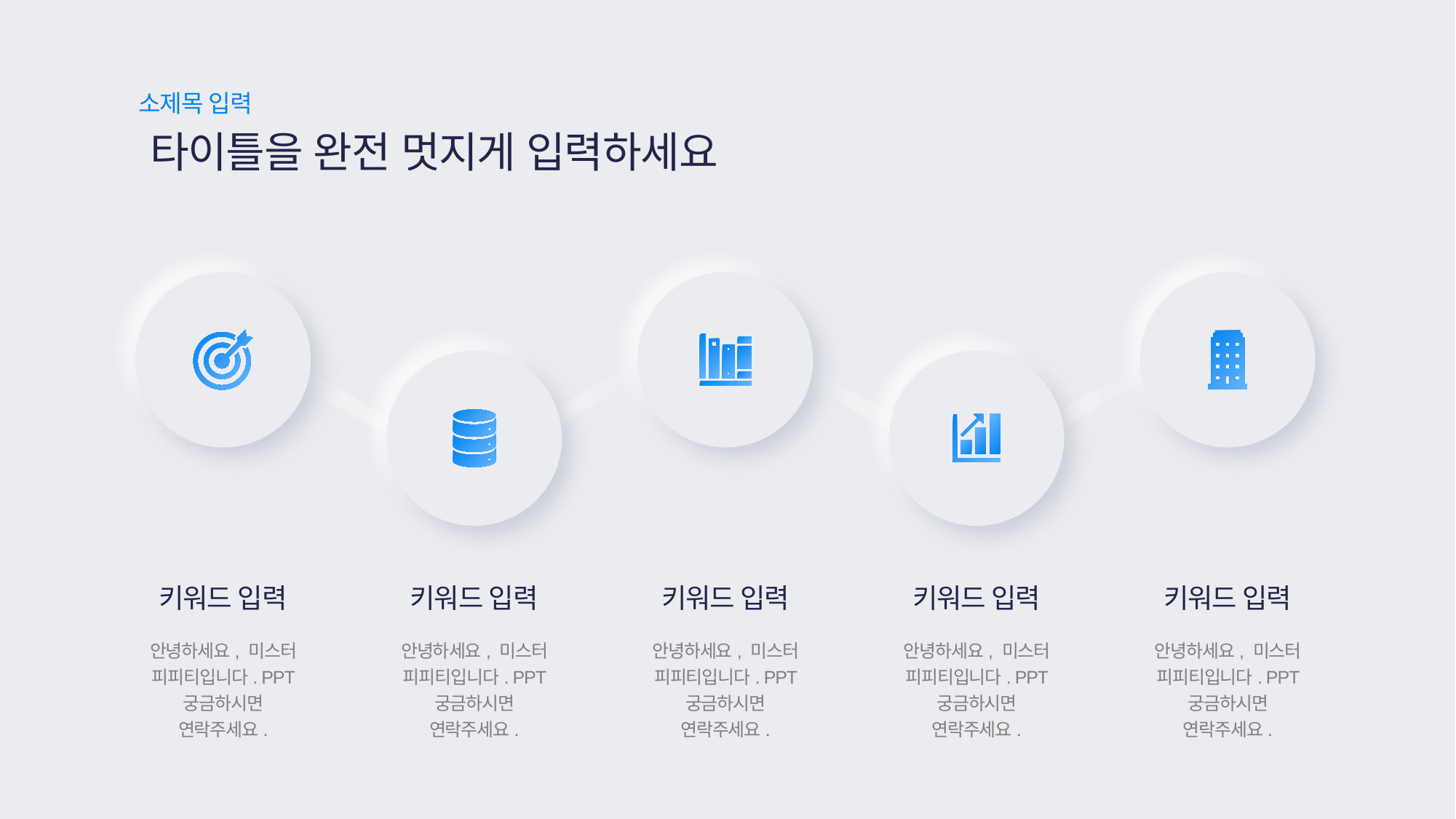

소제목 입력
타이틀을 완전 멋지게 입력하세요

키워드 입력
안녕하세요, 미스터 피피티입니다. PPT 궁금하시면 연락주세요.
키워드 입력
키워드 입력
키워드 입력
키워드 입력
안녕하세요, 미스터 피피티입니다. PPT 궁금하시면 연락주세요.
안녕하세요, 미스터 피피티입니다. PPT 궁금하시면 연락주세요.
안녕하세요, 미스터 피피티입니다. PPT 궁금하시면 연락주세요.
안녕하세요, 미스터 피피티입니다. PPT 궁금하시면 연락주세요.